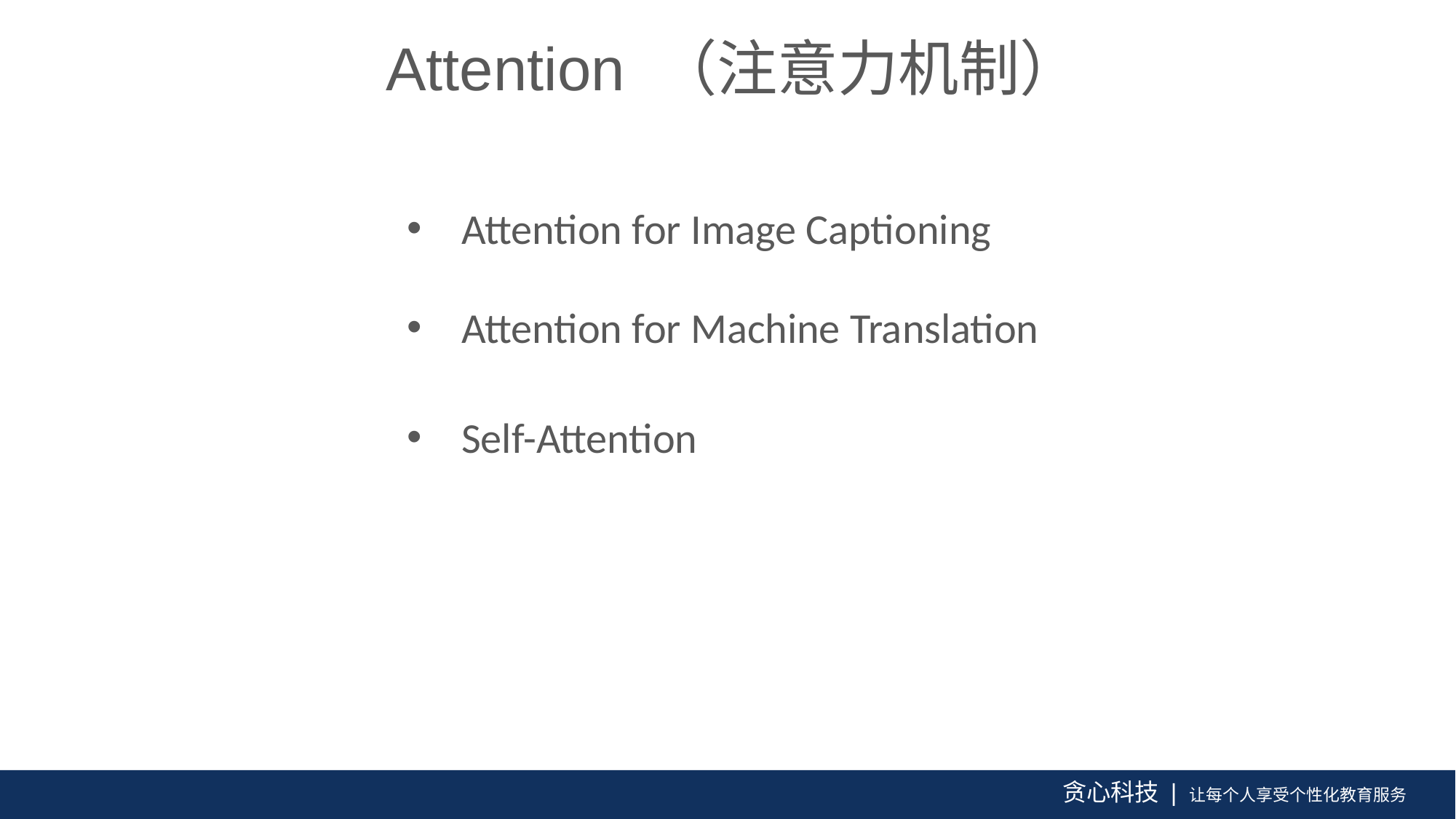

Attention （注意力机制）
Attention for Image Captioning
Attention for Machine Translation
Self-Attention